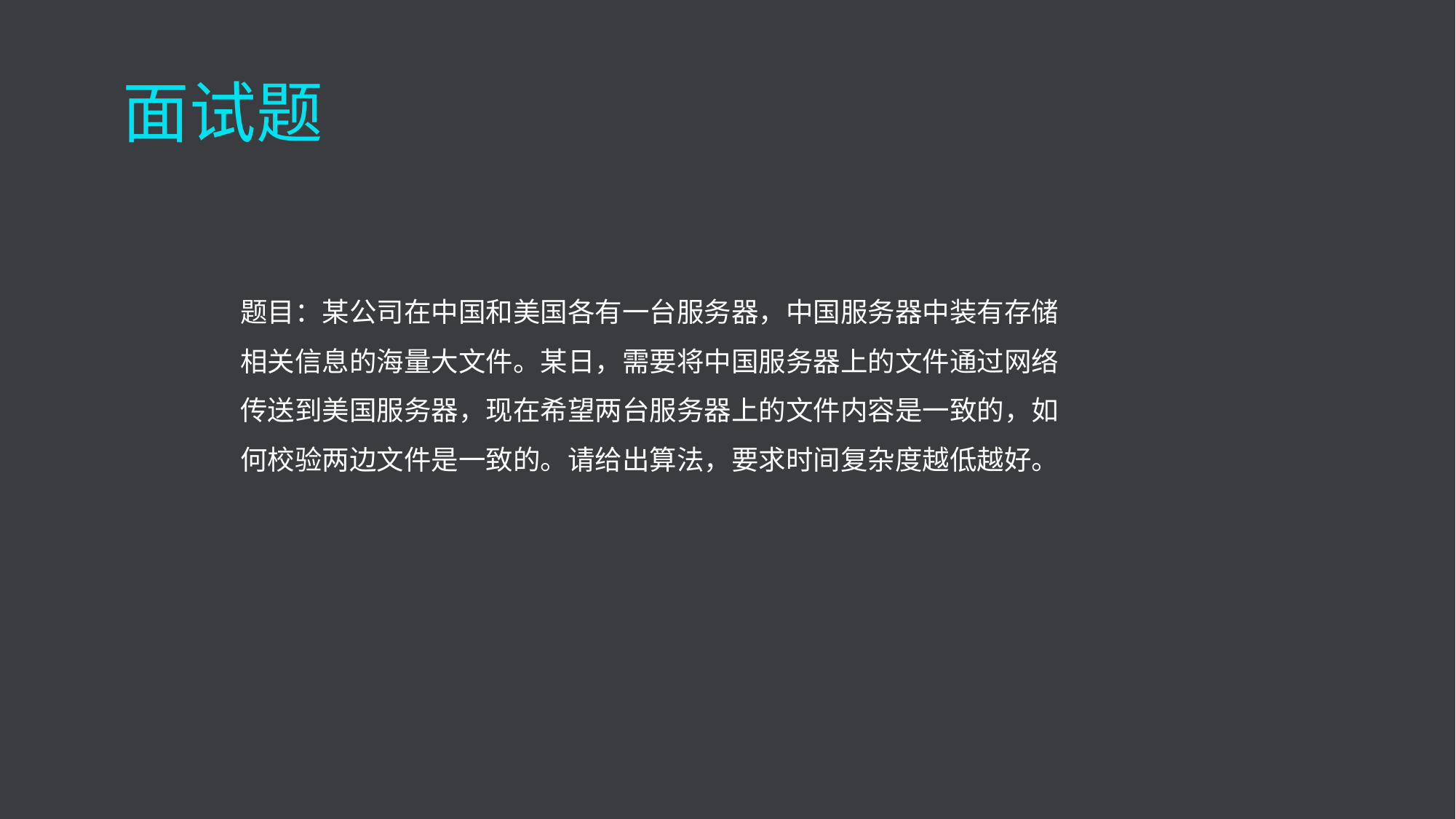

# 面试题
题目：某公司在中国和美国各有一台服务器，中国服务器中装有存储相关信息的海量大文件。某日，需要将中国服务器上的文件通过网络传送到美国服务器，现在希望两台服务器上的文件内容是一致的，如何校验两边文件是一致的。请给出算法，要求时间复杂度越低越好。